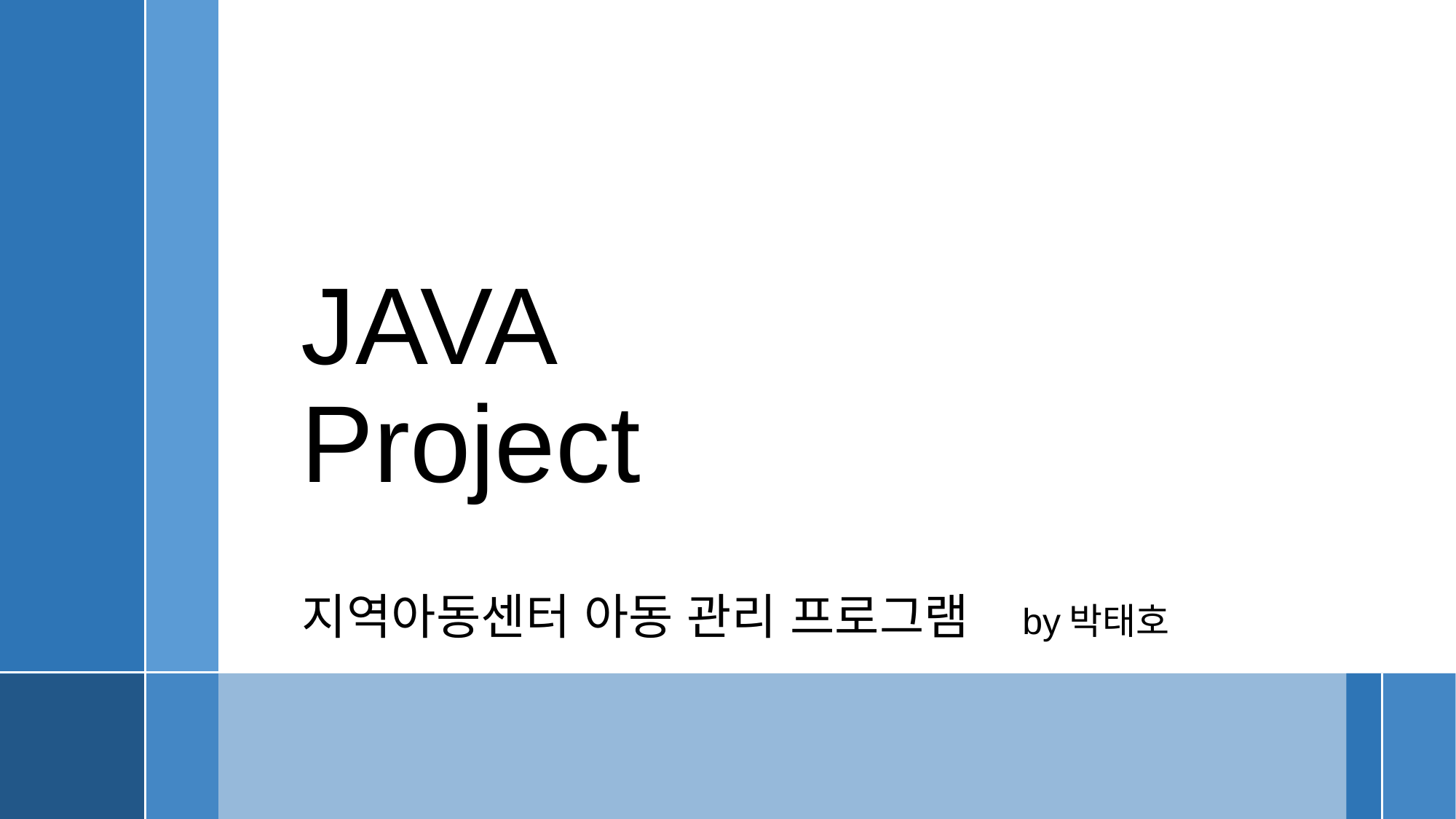

# JAVA Project

지역아동센터 아동 관리 프로그램   by박태호